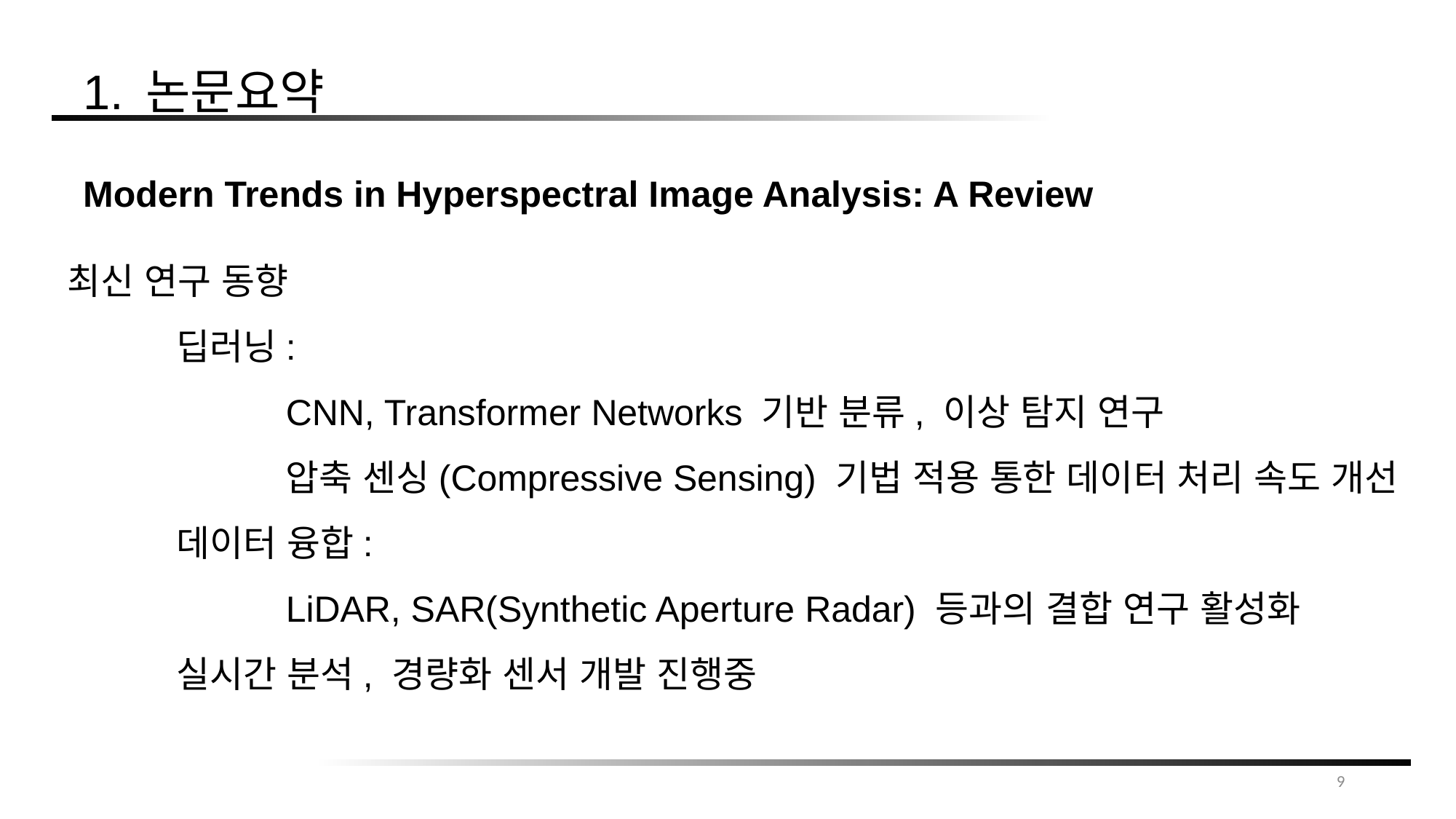

1. 논문요약
Modern Trends in Hyperspectral Image Analysis: A Review
최신 연구 동향
	딥러닝:
		CNN, Transformer Networks 기반 분류, 이상 탐지 연구
		압축 센싱(Compressive Sensing) 기법 적용 통한 데이터 처리 속도 개선
	데이터 융합:
		LiDAR, SAR(Synthetic Aperture Radar) 등과의 결합 연구 활성화
	실시간 분석, 경량화 센서 개발 진행중

9